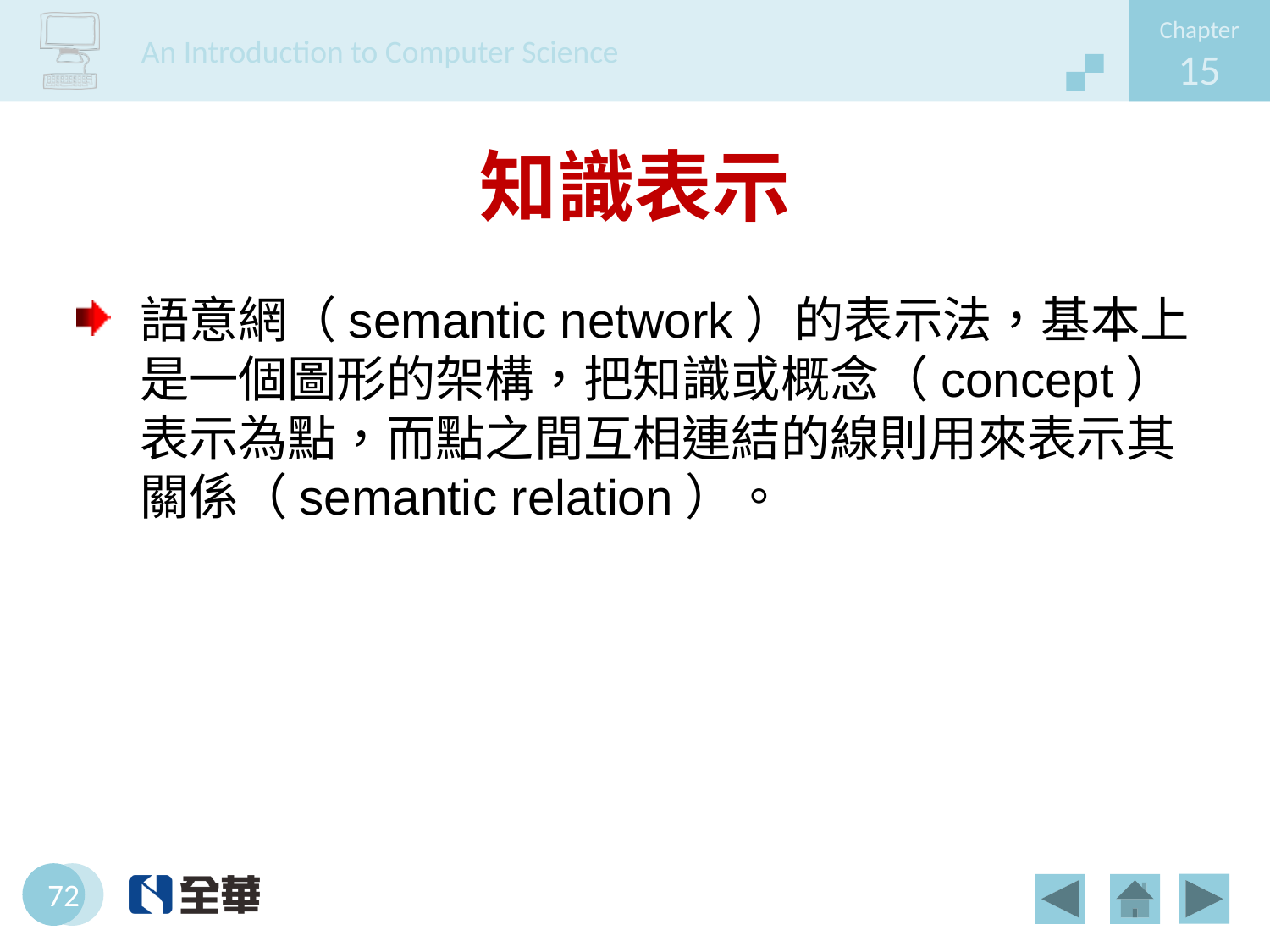

# 知識表示
語意網（semantic network）的表示法，基本上是一個圖形的架構，把知識或概念（concept）表示為點，而點之間互相連結的線則用來表示其關係（semantic relation）。